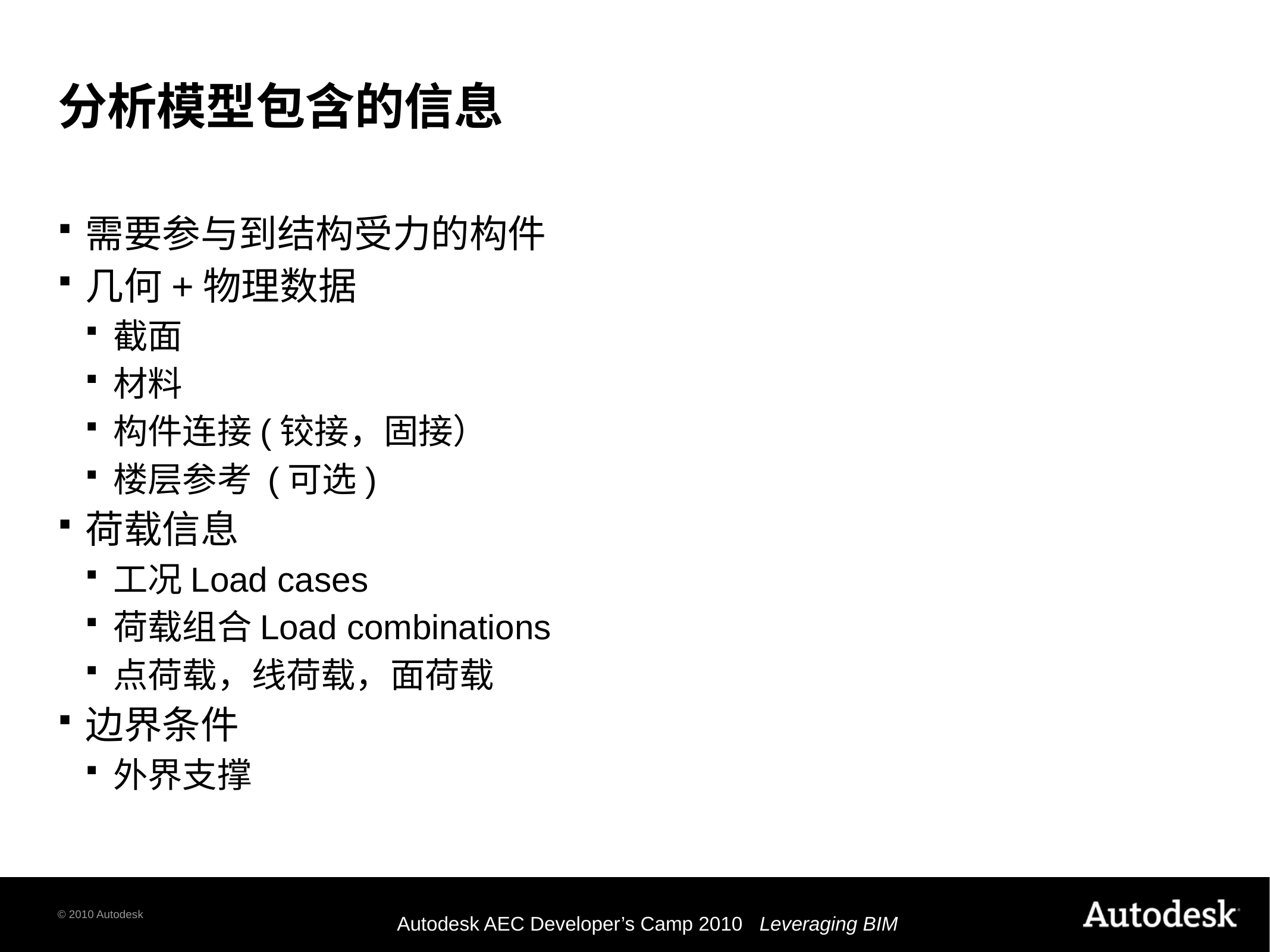

# 分析模型包含的信息
需要参与到结构受力的构件
几何+物理数据
截面
材料
构件连接(铰接，固接）
楼层参考 (可选)
荷载信息
工况Load cases
荷载组合Load combinations
点荷载，线荷载，面荷载
边界条件
外界支撑